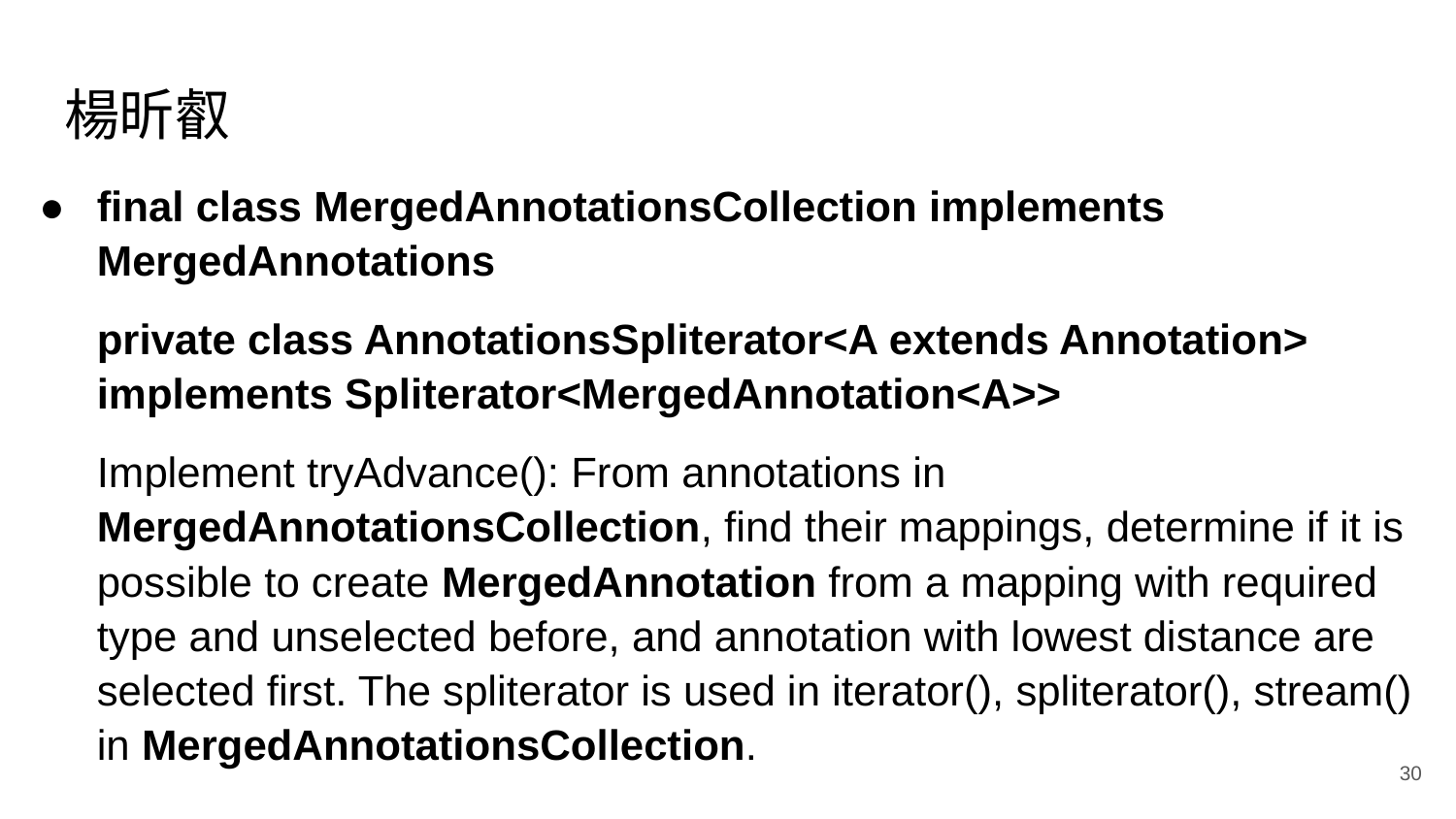

# 楊昕叡
final class MergedAnnotationsCollection implements MergedAnnotations
private class AnnotationsSpliterator<A extends Annotation> implements Spliterator<MergedAnnotation<A>>
Implement tryAdvance(): From annotations in MergedAnnotationsCollection, find their mappings, determine if it is possible to create MergedAnnotation from a mapping with required type and unselected before, and annotation with lowest distance are selected first. The spliterator is used in iterator(), spliterator(), stream() in MergedAnnotationsCollection.
30